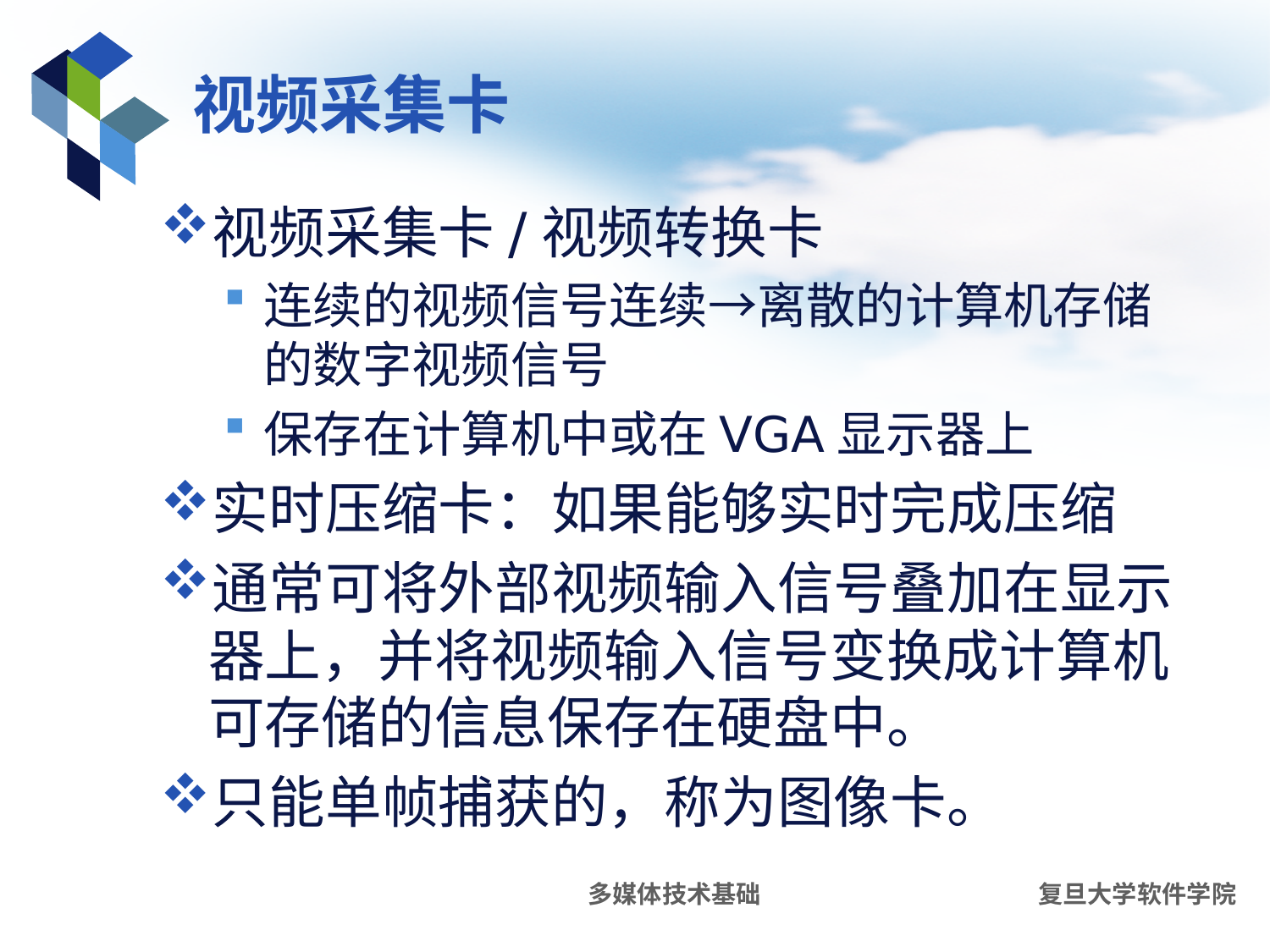

# 视频采集卡
视频采集卡/视频转换卡
连续的视频信号连续→离散的计算机存储的数字视频信号
保存在计算机中或在VGA显示器上
实时压缩卡：如果能够实时完成压缩
通常可将外部视频输入信号叠加在显示器上，并将视频输入信号变换成计算机可存储的信息保存在硬盘中。
只能单帧捕获的，称为图像卡。
多媒体技术基础